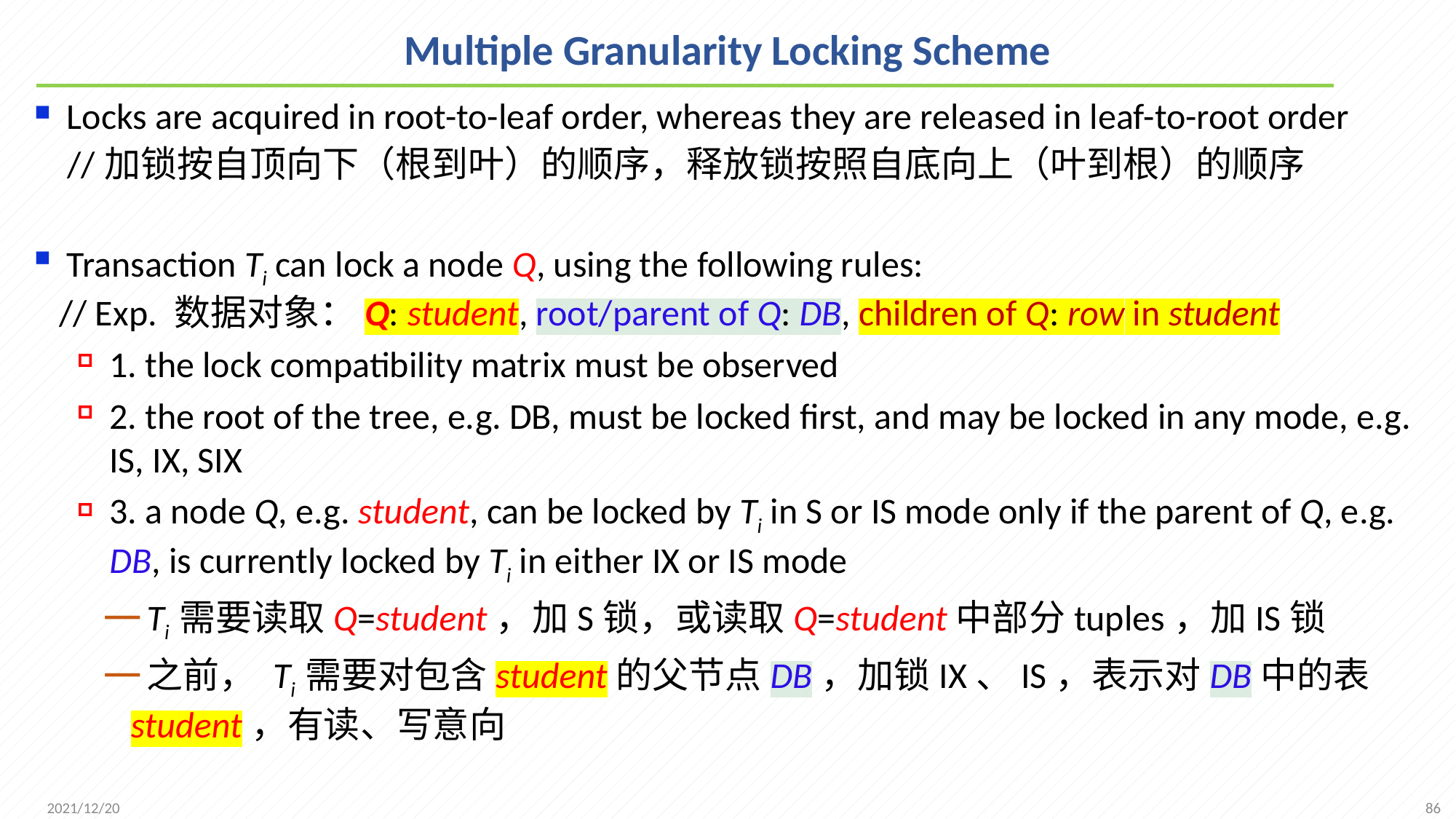

# Multiple Granularity Locking Scheme
Locks are acquired in root-to-leaf order, whereas they are released in leaf-to-root order
    //加锁按自顶向下（根到叶）的顺序，释放锁按照自底向上（叶到根）的顺序

Transaction Ti can lock a node Q, using the following rules:
   // Exp. 数据对象：Q: student, root/parent of Q: DB, children of Q: row in student
1. the lock compatibility matrix must be observed
2. the root of the tree, e.g. DB, must be locked first, and may be locked in any mode, e.g. IS, IX, SIX
3. a node Q, e.g. student, can be locked by Ti in S or IS mode only if the parent of Q, e.g. DB, is currently locked by Ti in either IX or IS mode
Ti 需要读取Q=student，加S锁，或读取Q=student中部分tuples，加IS锁
之前， Ti 需要对包含student的父节点DB，加锁IX、IS，表示对DB中的表student，有读、写意向

86
2021/12/20